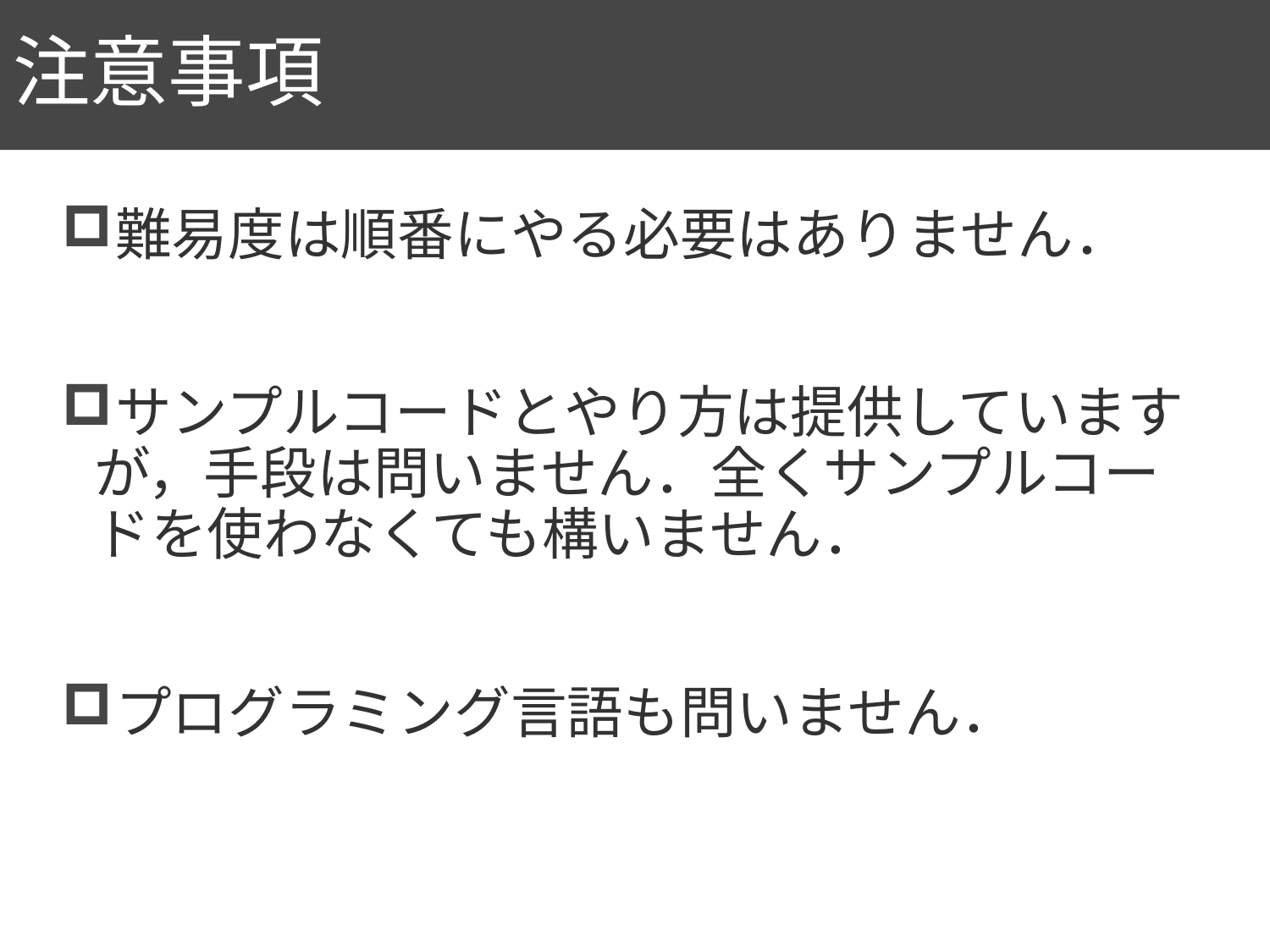

# 注意事項
11
難易度は順番にやる必要はありません．

サンプルコードとやり方は提供していますが，手段は問いません．全くサンプルコードを使わなくても構いません．

プログラミング言語も問いません．